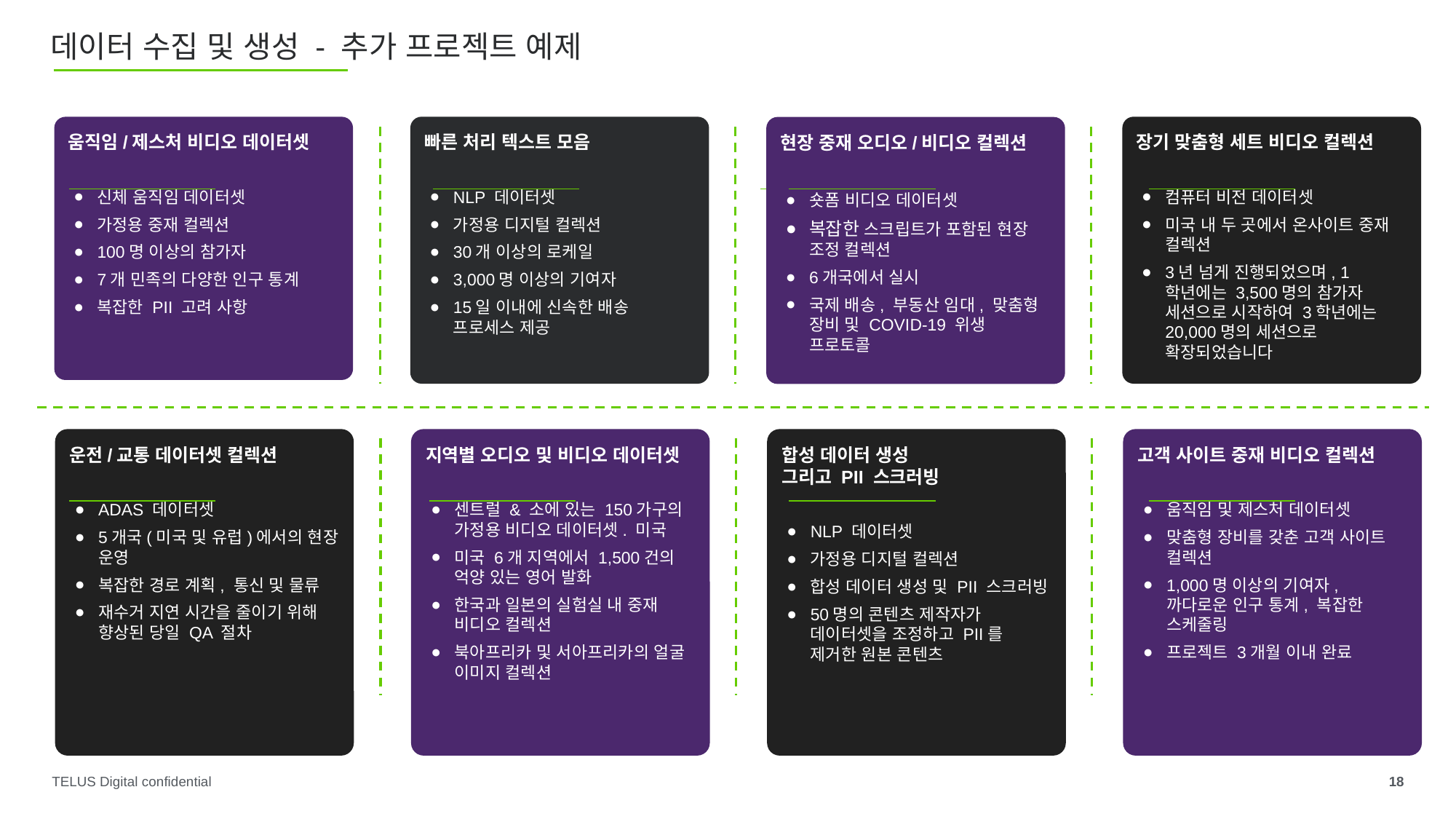

# 데이터 수집 및 생성 - 추가 프로젝트 예제
장기 맞춤형 세트 비디오 컬렉션

컴퓨터 비전 데이터셋
미국 내 두 곳에서 온사이트 중재 컬렉션
3년 넘게 진행되었으며, 1학년에는 3,500명의 참가자 세션으로 시작하여 3학년에는 20,000명의 세션으로 확장되었습니다

빠른 처리 텍스트 모음

NLP 데이터셋
가정용 디지털 컬렉션
30개 이상의 로케일
3,000명 이상의 기여자
15일 이내에 신속한 배송 프로세스 제공
움직임/제스처 비디오 데이터셋

신체 움직임 데이터셋
가정용 중재 컬렉션
100명 이상의 참가자
7개 민족의 다양한 인구 통계
복잡한 PII 고려 사항
현장 중재 오디오/비디오 컬렉션

숏폼 비디오 데이터셋
복잡한 스크립트가 포함된 현장 조정 컬렉션
6개국에서 실시
국제 배송, 부동산 임대, 맞춤형 장비 및 COVID-19 위생 프로토콜
운전/교통 데이터셋 컬렉션

ADAS 데이터셋
5개국(미국 및 유럽)에서의 현장 운영
복잡한 경로 계획, 통신 및 물류
재수거 지연 시간을 줄이기 위해 향상된 당일 QA 절차
지역별 오디오 및 비디오 데이터셋

센트럴 & 소에 있는 150가구의 가정용 비디오 데이터셋. 미국
미국 6개 지역에서 1,500건의 억양 있는 영어 발화
한국과 일본의 실험실 내 중재 비디오 컬렉션
북아프리카 및 서아프리카의 얼굴 이미지 컬렉션
합성 데이터 생성
그리고 PII 스크러빙

NLP 데이터셋
가정용 디지털 컬렉션
합성 데이터 생성 및 PII 스크러빙
50명의 콘텐츠 제작자가 데이터셋을 조정하고 PII를 제거한 원본 콘텐츠
고객 사이트 중재 비디오 컬렉션

움직임 및 제스처 데이터셋
맞춤형 장비를 갖춘 고객 사이트 컬렉션
1,000명 이상의 기여자, 까다로운 인구 통계, 복잡한 스케줄링
프로젝트 3개월 이내 완료
18